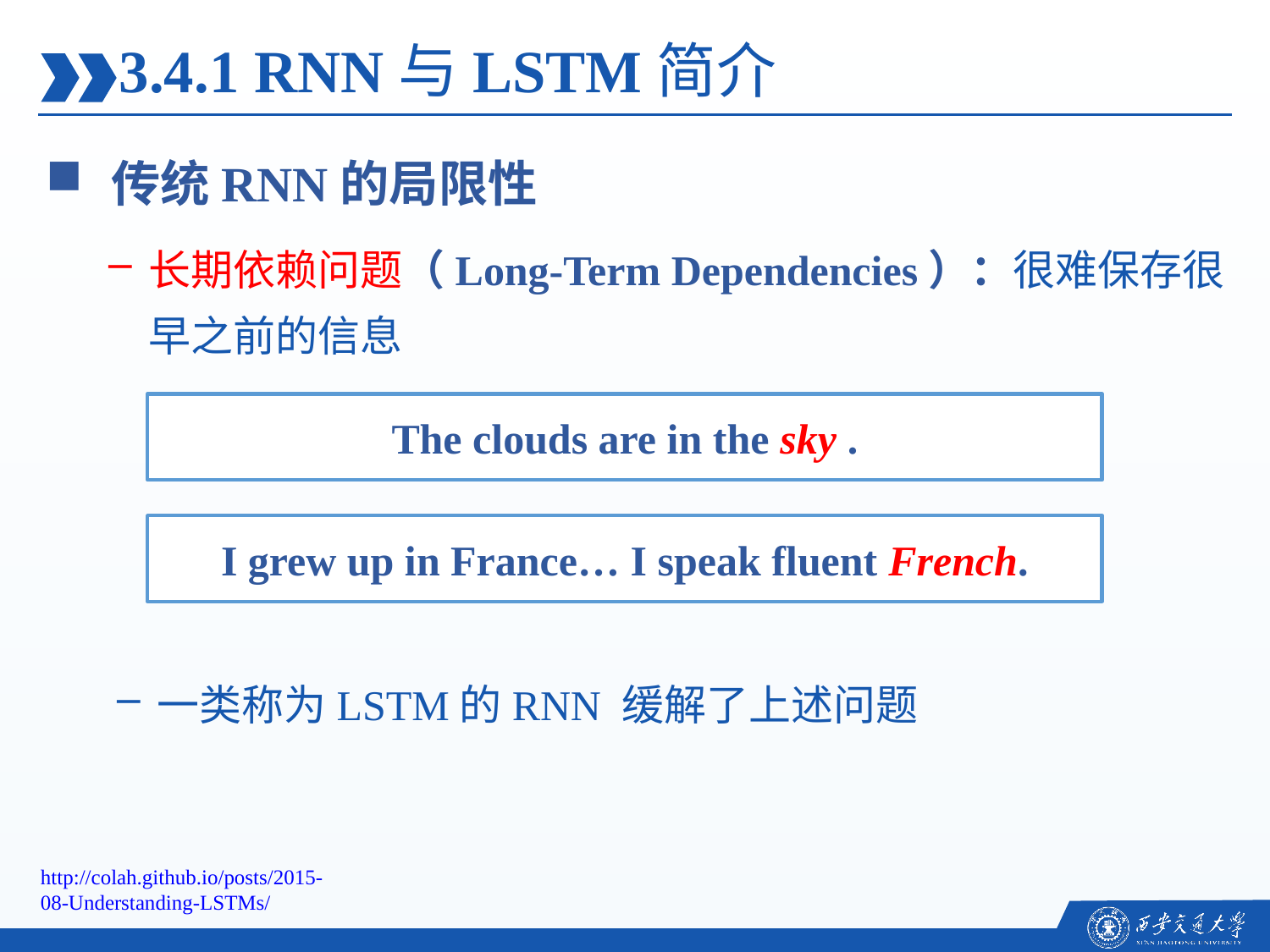

3.4.1 RNN与LSTM简介
传统RNN的局限性
长期依赖问题（Long-Term Dependencies）：很难保存很早之前的信息
The clouds are in the sky .
I grew up in France… I speak fluent French.
一类称为LSTM的RNN 缓解了上述问题
http://colah.github.io/posts/2015-08-Understanding-LSTMs/